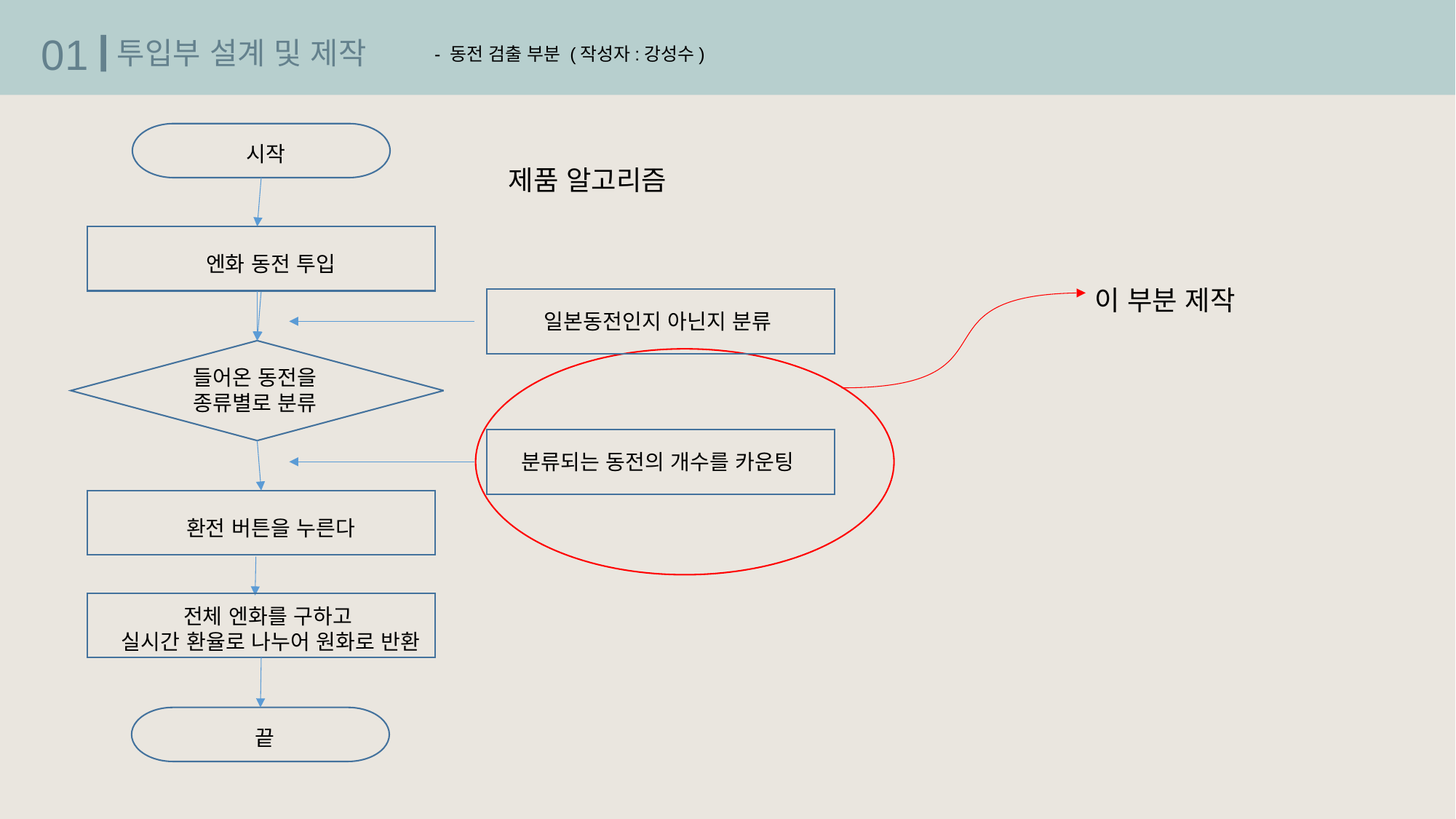

01
투입부 설계 및 제작

- 동전 검출 부분 (작성자:강성수)

시작
제품 알고리즘

엔화 동전 투입
이 부분 제작

일본동전인지 아닌지 분류

들어온 동전을
종류별로 분류

분류되는 동전의 개수를 카운팅

환전 버튼을 누른다

전체 엔화를 구하고
실시간 환율로 나누어 원화로 반환

끝